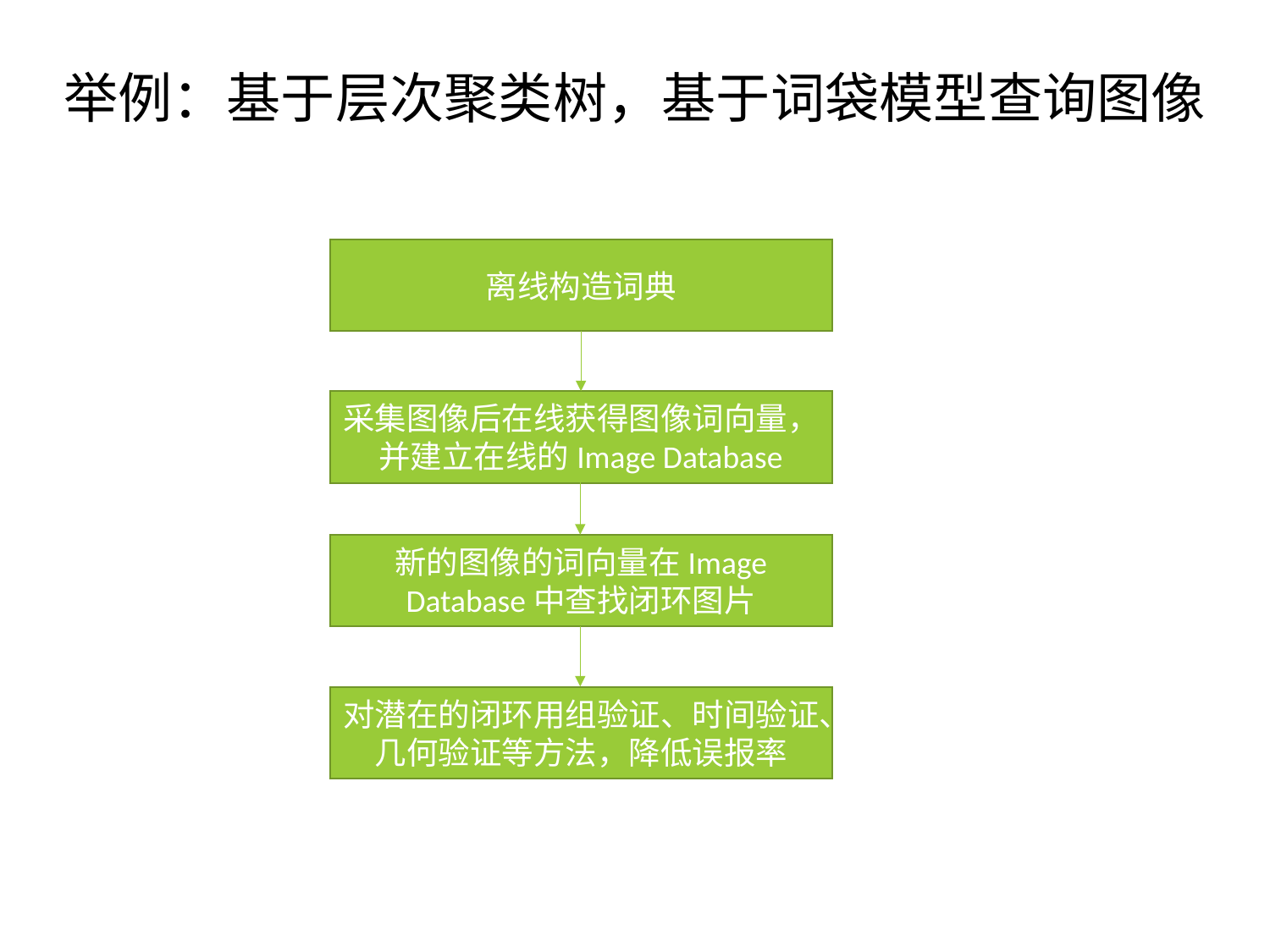

# 举例：基于层次聚类树，基于词袋模型查询图像
离线构造词典
采集图像后在线获得图像词向量，并建立在线的Image Database
新的图像的词向量在Image Database中查找闭环图片
对潜在的闭环用组验证、时间验证、几何验证等方法，降低误报率